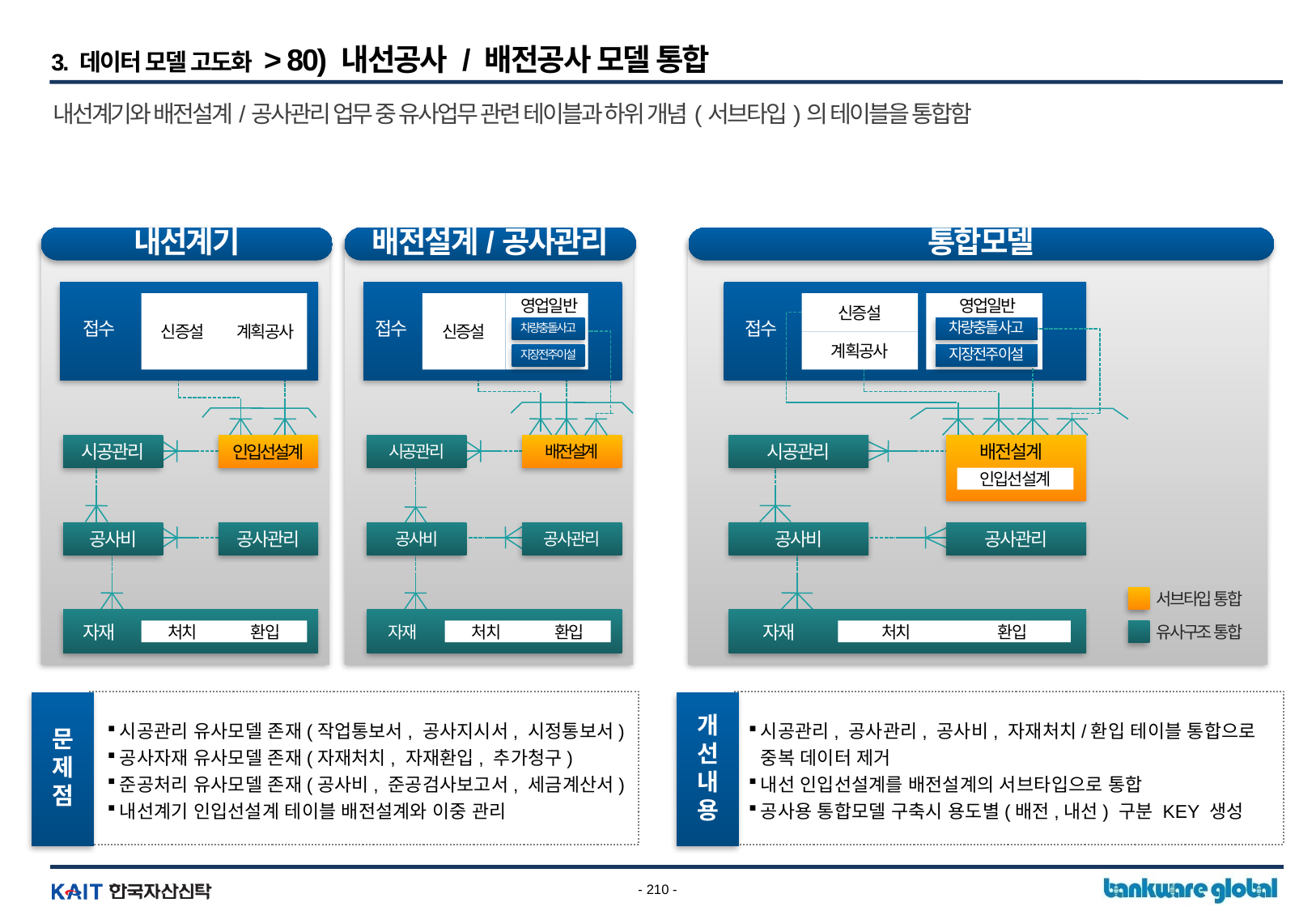

3. 데이터 모델 고도화 > 80) 내선공사 / 배전공사 모델 통합
내선계기와 배전설계/공사관리 업무 중 유사업무 관련 테이블과 하위 개념(서브타입)의 테이블을 통합함
내선계기
배전설계/공사관리
통합모델

접수
접수
접수
신증설
계획공사
신증설

신증설
계획공사

영업일반
영업일반
차량충돌사고
차량충돌사고
지장전주이설
지장전주이설
시공관리
인입선설계
시공관리
배전설계
시공관리

배전설계
인입선설계
공사비
공사관리
공사비
공사관리
공사비
공사관리

서브타입 통합

자재
자재
자재
처치
환입
처치
환입
처치
환입

유사구조 통합

시공관리 유사모델 존재(작업통보서, 공사지시서, 시정통보서)
공사자재 유사모델 존재(자재처치, 자재환입, 추가청구)
준공처리 유사모델 존재(공사비, 준공검사보고서, 세금계산서)
내선계기 인입선설계 테이블 배전설계와 이중 관리
시공관리, 공사관리, 공사비, 자재처치/환입 테이블 통합으로
중복 데이터 제거
내선 인입선설계를 배전설계의 서브타입으로 통합
공사용 통합모델 구축시 용도별(배전,내선) 구분 KEY 생성

문
제
점

개
선
내
용